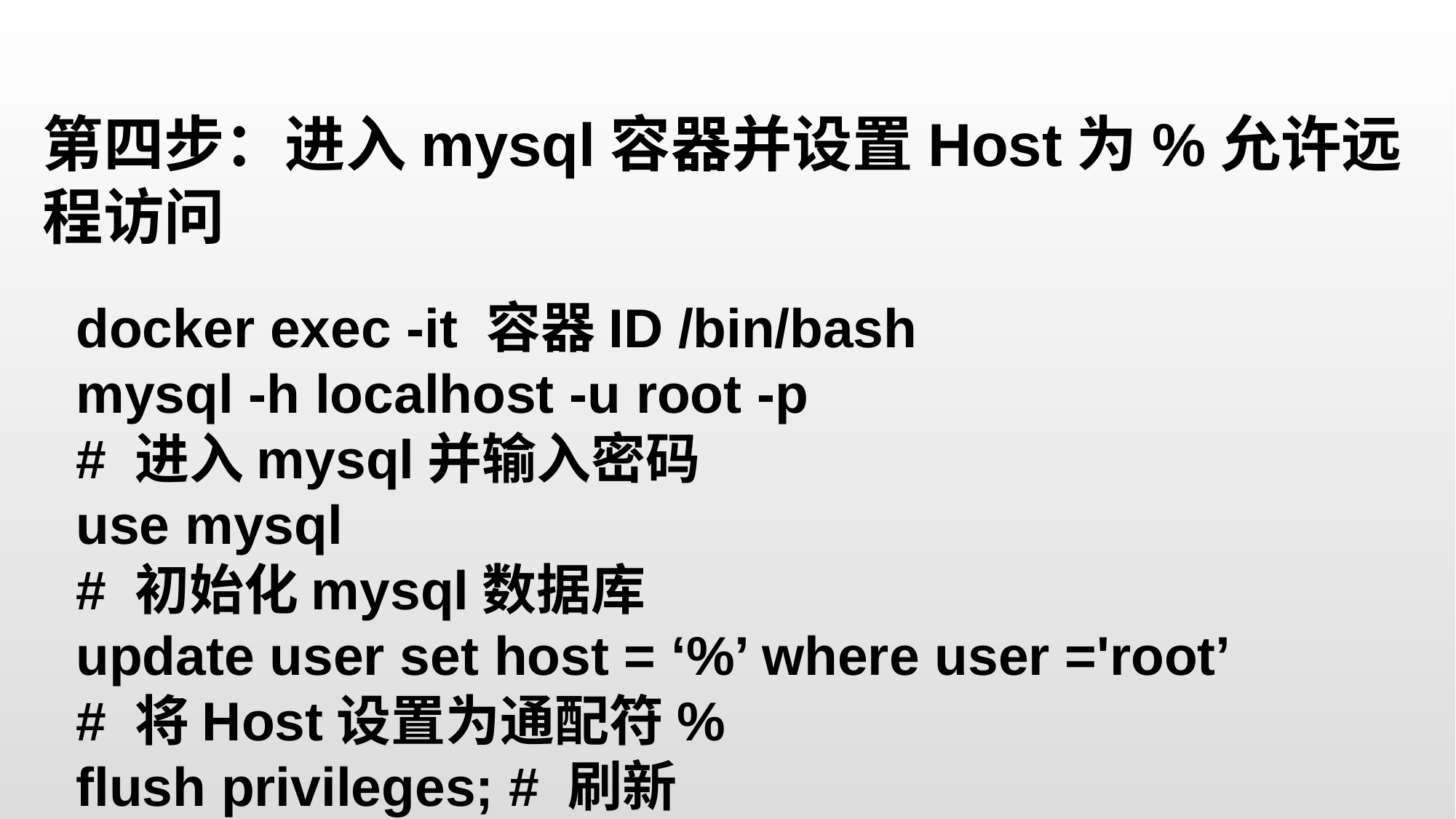

第四步：进入mysql容器并设置Host为%允许远程访问
docker exec -it 容器ID /bin/bash
mysql -h localhost -u root -p
# 进入mysql并输入密码
use mysql
# 初始化mysql数据库
update user set host = ‘%’ where user ='root’
# 将Host设置为通配符%
flush privileges; # 刷新